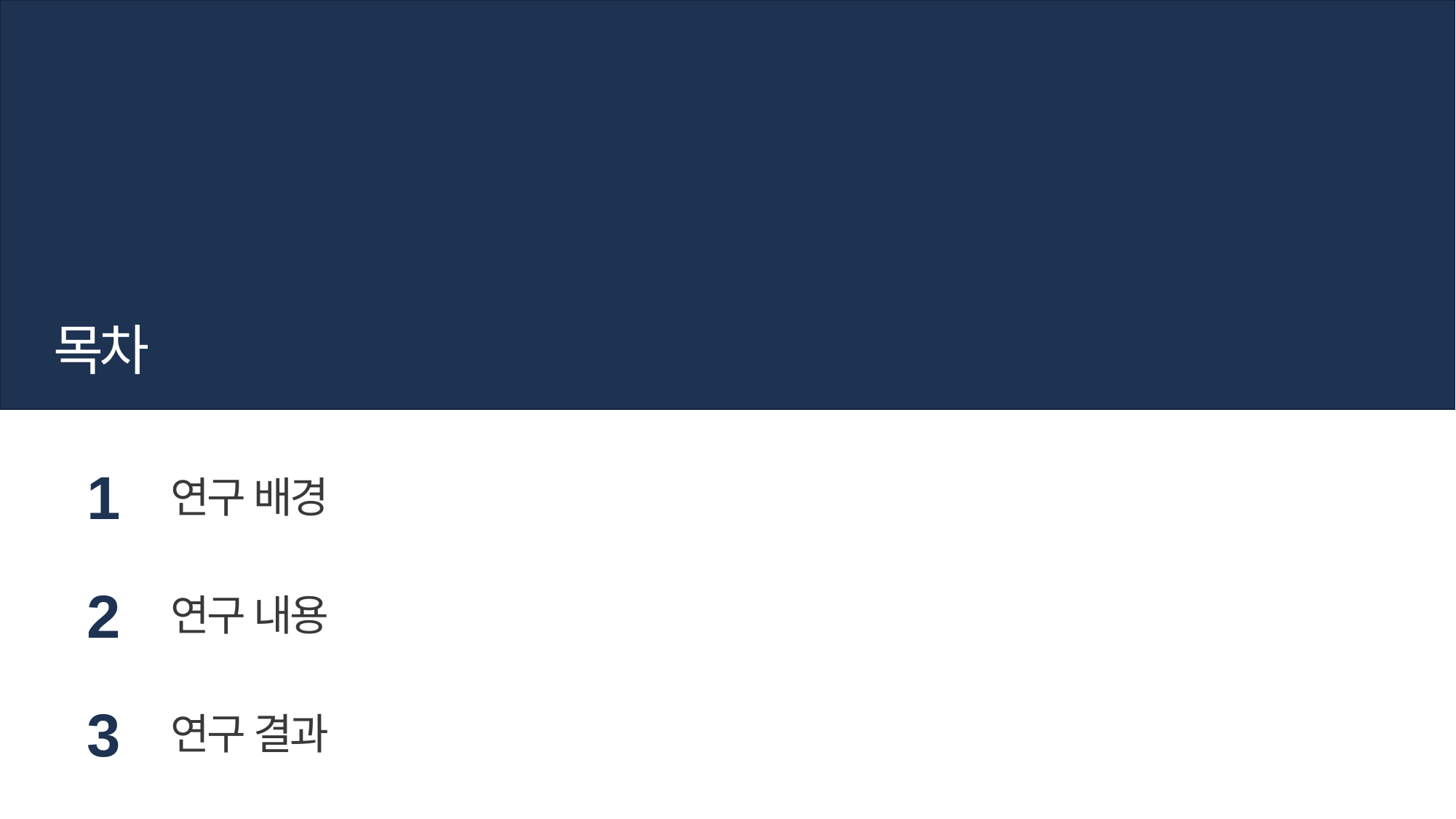

목차
1
연구 배경
2
연구 내용
3
연구 결과